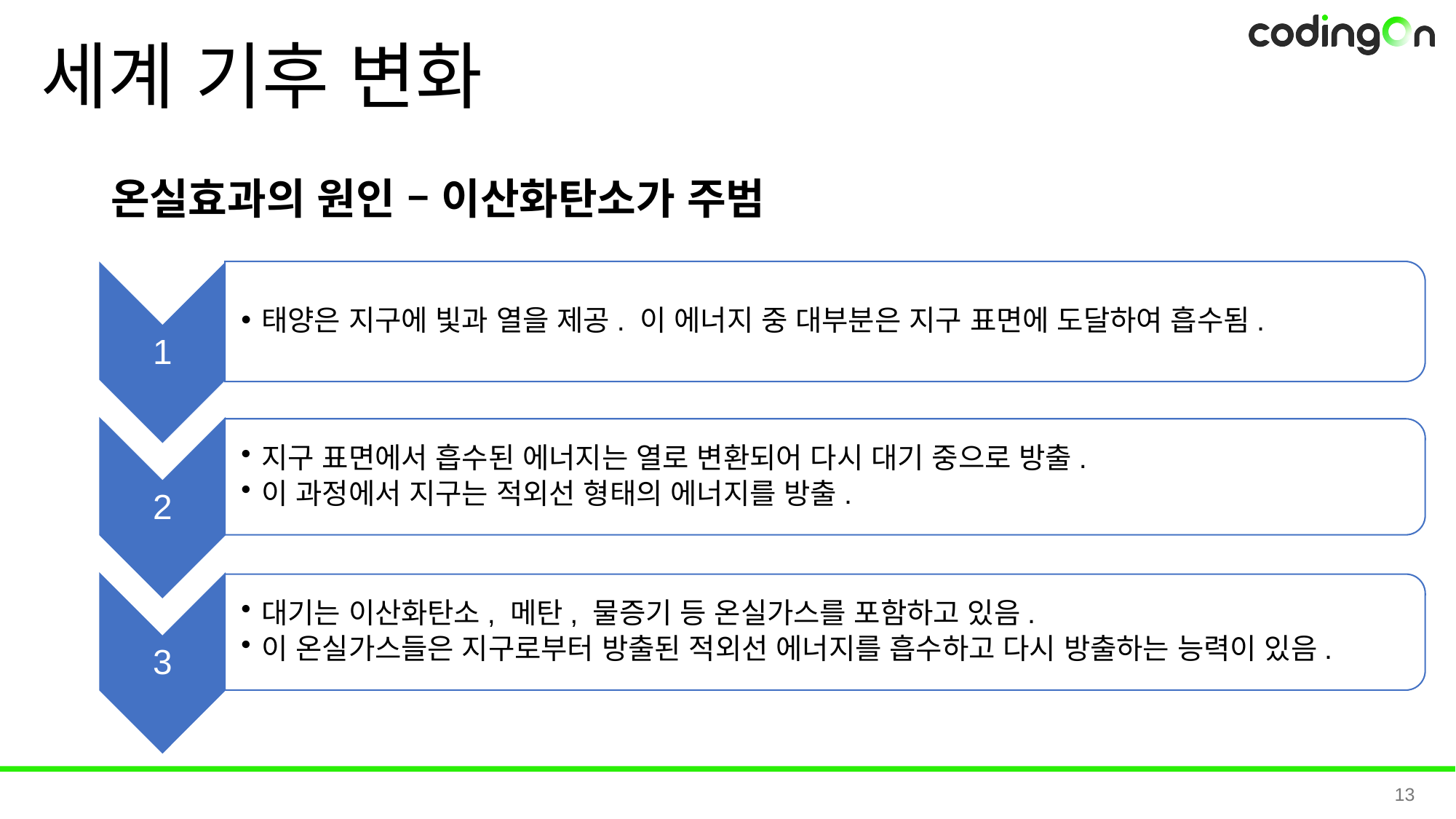

# 세계 기후 변화
온실효과의 원인 – 이산화탄소가 주범
1
태양은 지구에 빛과 열을 제공. 이 에너지 중 대부분은 지구 표면에 도달하여 흡수됨.
2
지구 표면에서 흡수된 에너지는 열로 변환되어 다시 대기 중으로 방출.
이 과정에서 지구는 적외선 형태의 에너지를 방출.
3
대기는 이산화탄소, 메탄, 물증기 등 온실가스를 포함하고 있음.
이 온실가스들은 지구로부터 방출된 적외선 에너지를 흡수하고 다시 방출하는 능력이 있음.
13